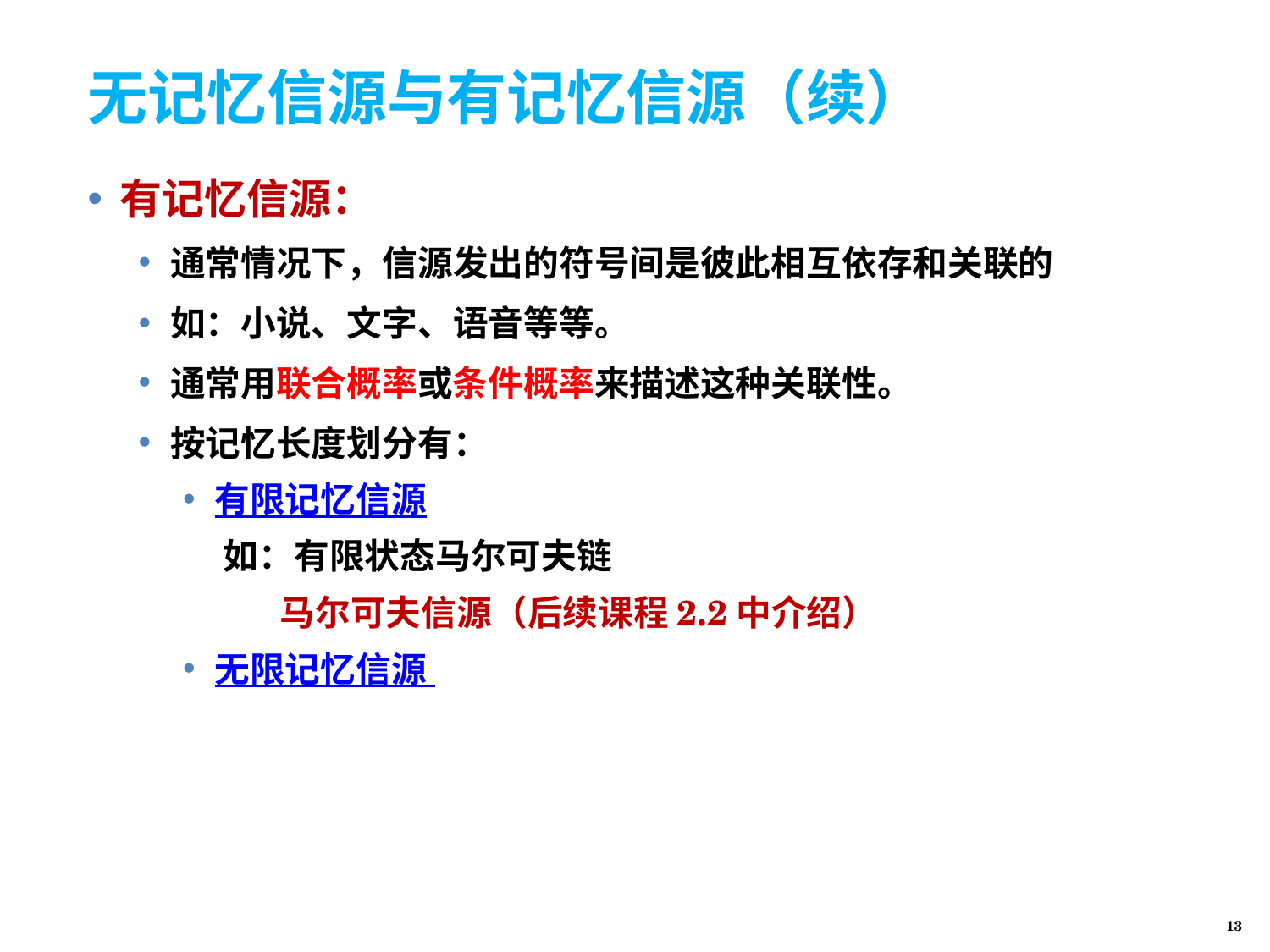

# 无记忆信源与有记忆信源（续）
有记忆信源：
通常情况下，信源发出的符号间是彼此相互依存和关联的
如：小说、文字、语音等等。
通常用联合概率或条件概率来描述这种关联性。
按记忆长度划分有：
有限记忆信源
    如：有限状态马尔可夫链
           马尔可夫信源（后续课程2.2中介绍）
无限记忆信源
13